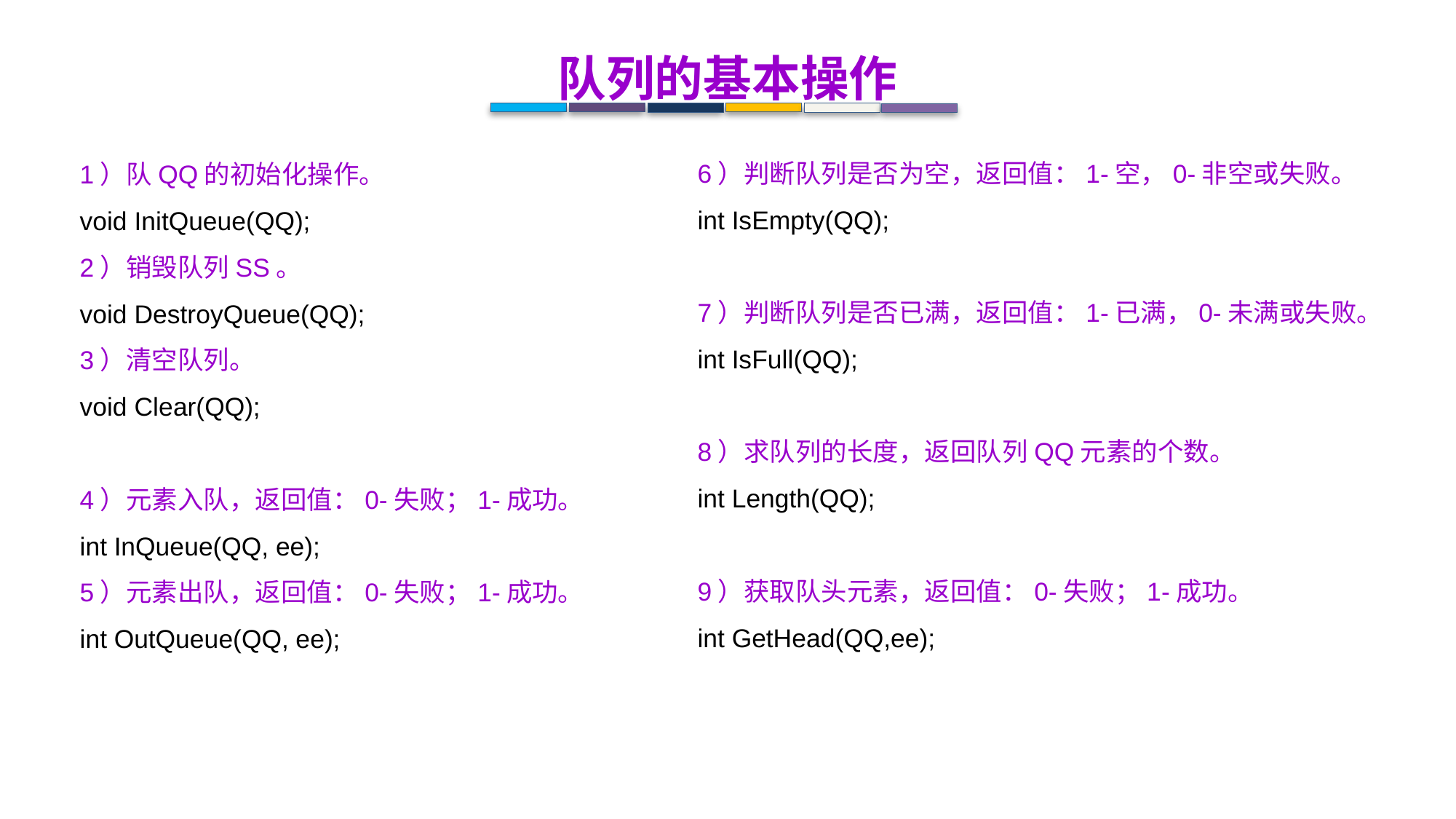

队列的基本操作

6）判断队列是否为空，返回值：1-空，0-非空或失败。
int IsEmpty(QQ);

7）判断队列是否已满，返回值：1-已满，0-未满或失败。
int IsFull(QQ);

8）求队列的长度，返回队列QQ元素的个数。
int Length(QQ);

9）获取队头元素，返回值：0-失败；1-成功。
int GetHead(QQ,ee);
1）队QQ的初始化操作。
void InitQueue(QQ);
2）销毁队列SS。
void DestroyQueue(QQ);
3）清空队列。
void Clear(QQ);

4）元素入队，返回值：0-失败；1-成功。
int InQueue(QQ, ee);
5）元素出队，返回值：0-失败；1-成功。
int OutQueue(QQ, ee);